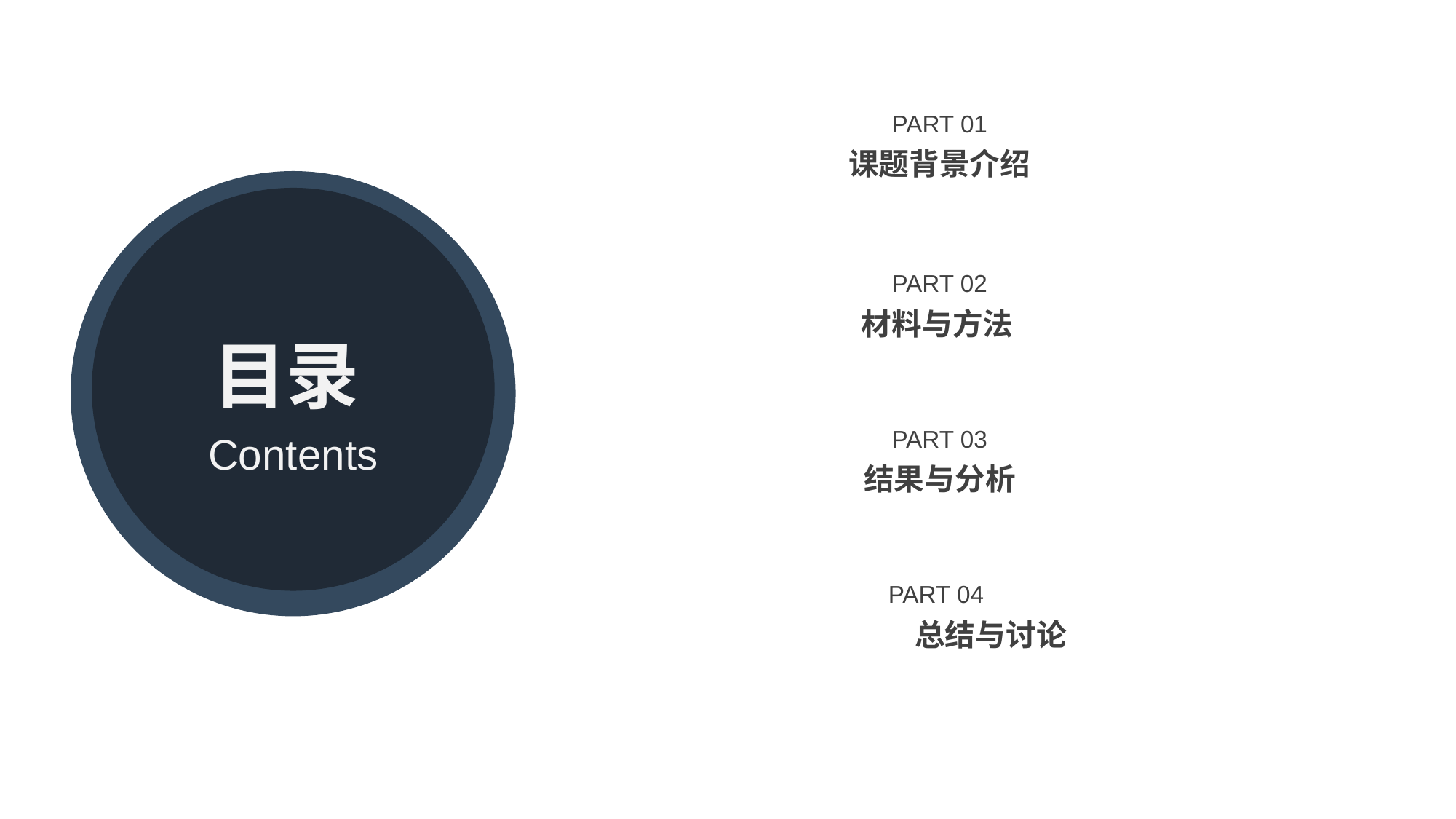

PART 01
课题背景介绍

PART 02
材料与方法
目录
Contents
PART 03
结果与分析
PART 04
	总结与讨论